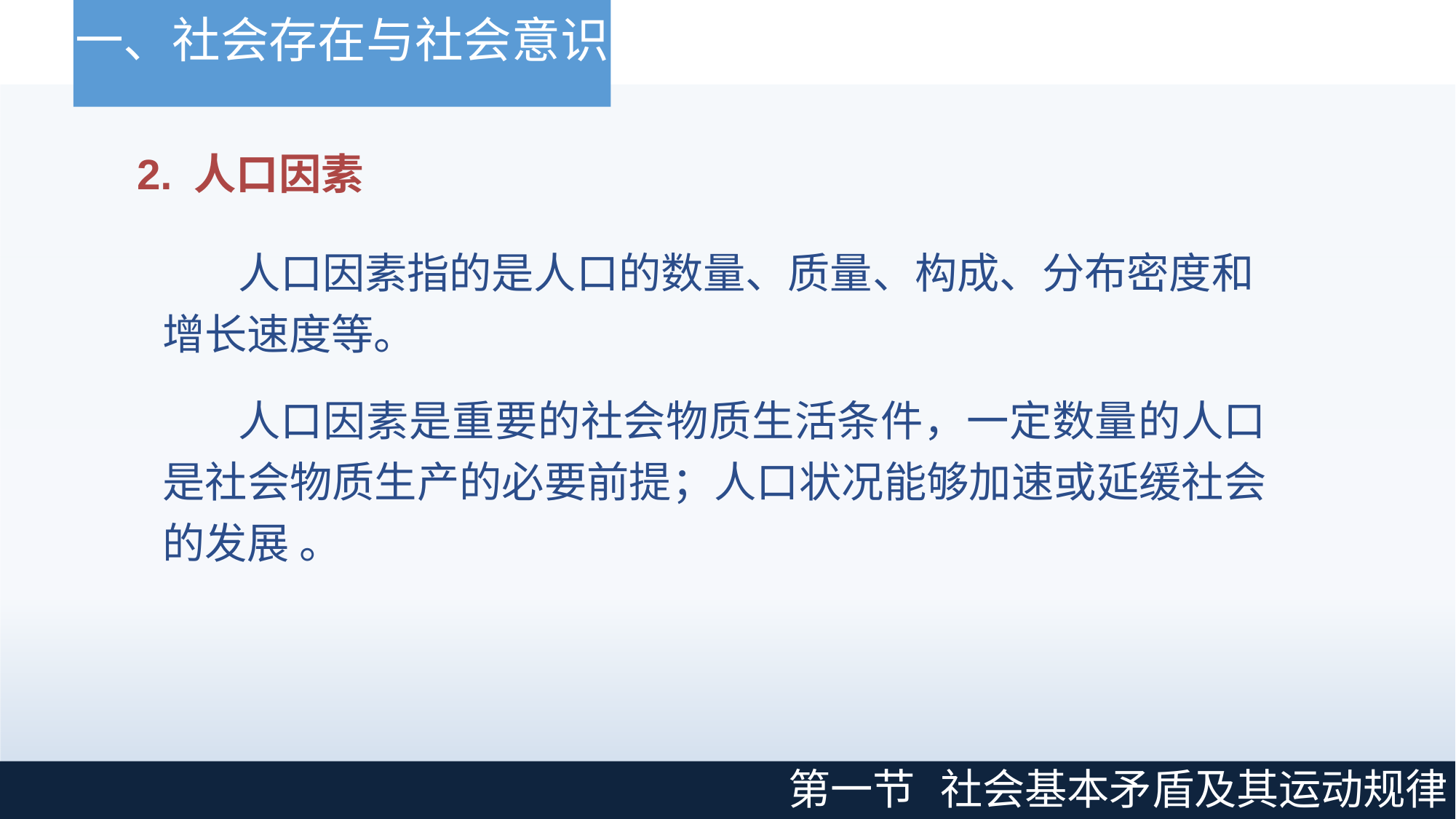

# 一、社会存在与社会意识

2. 人口因素
人口因素指的是人口的数量、质量、构成、分布密度和 增长速度等。
人口因素是重要的社会物质生活条件，一定数量的人口 是社会物质生产的必要前提；人口状况能够加速或延缓社会 的发展 。
第一节
社会基本矛盾及其运动规律